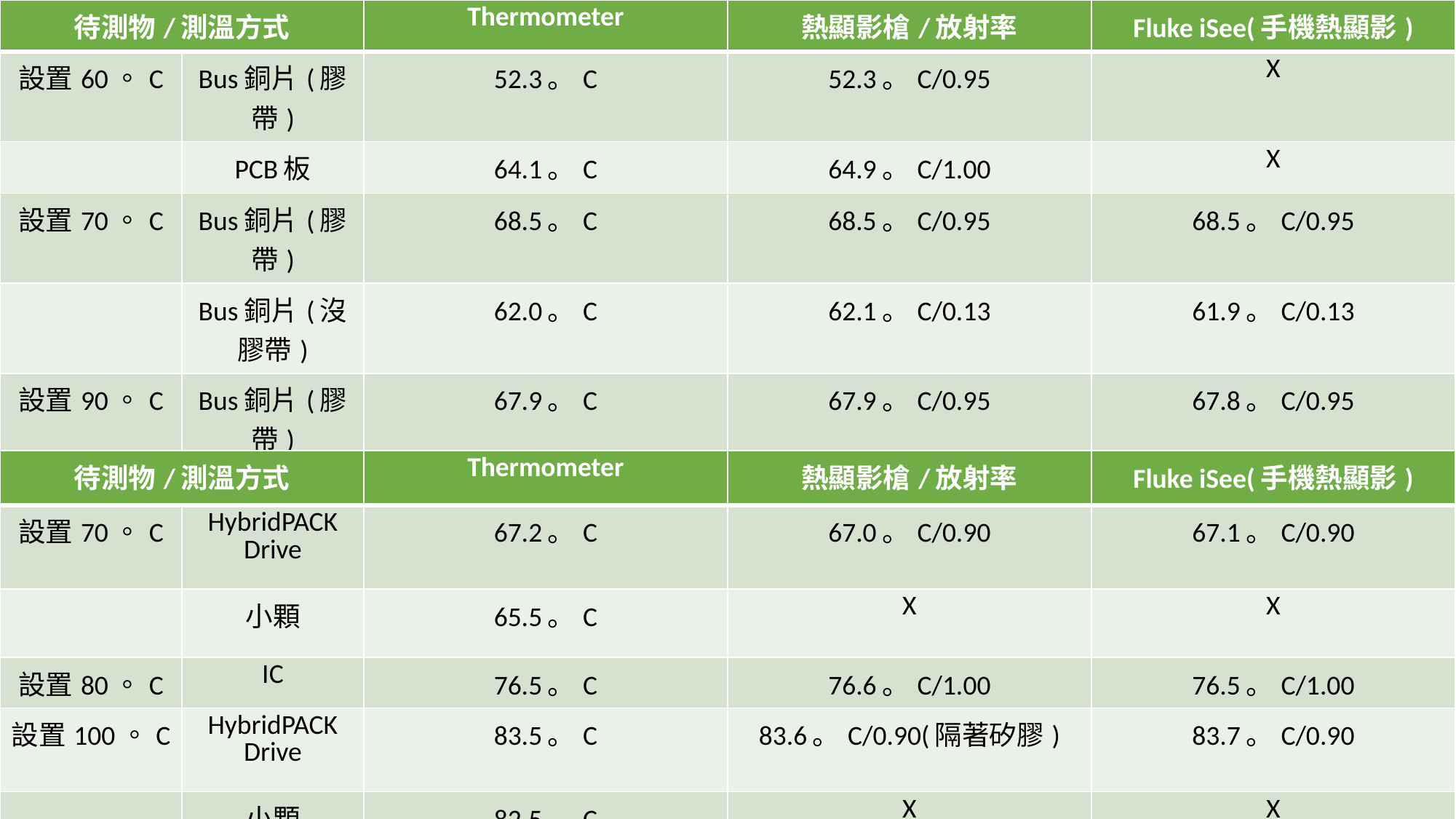

| 待測物/測溫方式 |  | Thermometer | 熱顯影槍/放射率 | Fluke iSee(手機熱顯影) |
| --- | --- | --- | --- | --- |
| 設置60。C | Bus銅片(膠帶) | 52.3。C | 52.3。C/0.95 | X |
|  | PCB板 | 64.1。C | 64.9。C/1.00 | X |
| 設置70。C | Bus銅片(膠帶) | 68.5。C | 68.5。C/0.95 | 68.5。C/0.95 |
|  | Bus銅片(沒膠帶) | 62.0。C | 62.1。C/0.13 | 61.9。C/0.13 |
| 設置90。C | Bus銅片(膠帶) | 67.9。C | 67.9。C/0.95 | 67.8。C/0.95 |
|  | PCB板 | 68.4。C | 68.5。C/1.00 | 68.5。C/1.0 |
| 設置150。C | Bus銅片(膠帶) | 104.0。C | 103.9。C/0.95 | X |
| 待測物/測溫方式 |  | Thermometer | 熱顯影槍/放射率 | Fluke iSee(手機熱顯影) |
| --- | --- | --- | --- | --- |
| 設置70。C | HybridPACK Drive | 67.2。C | 67.0。C/0.90 | 67.1。C/0.90 |
|  | 小顆 | 65.5。C | X | X |
| 設置80。C | IC | 76.5。C | 76.6。C/1.00 | 76.5。C/1.00 |
| 設置100。C | HybridPACK Drive | 83.5。C | 83.6。C/0.90(隔著矽膠) | 83.7。C/0.90 |
|  | 小顆 | 82.5。C | X | X |